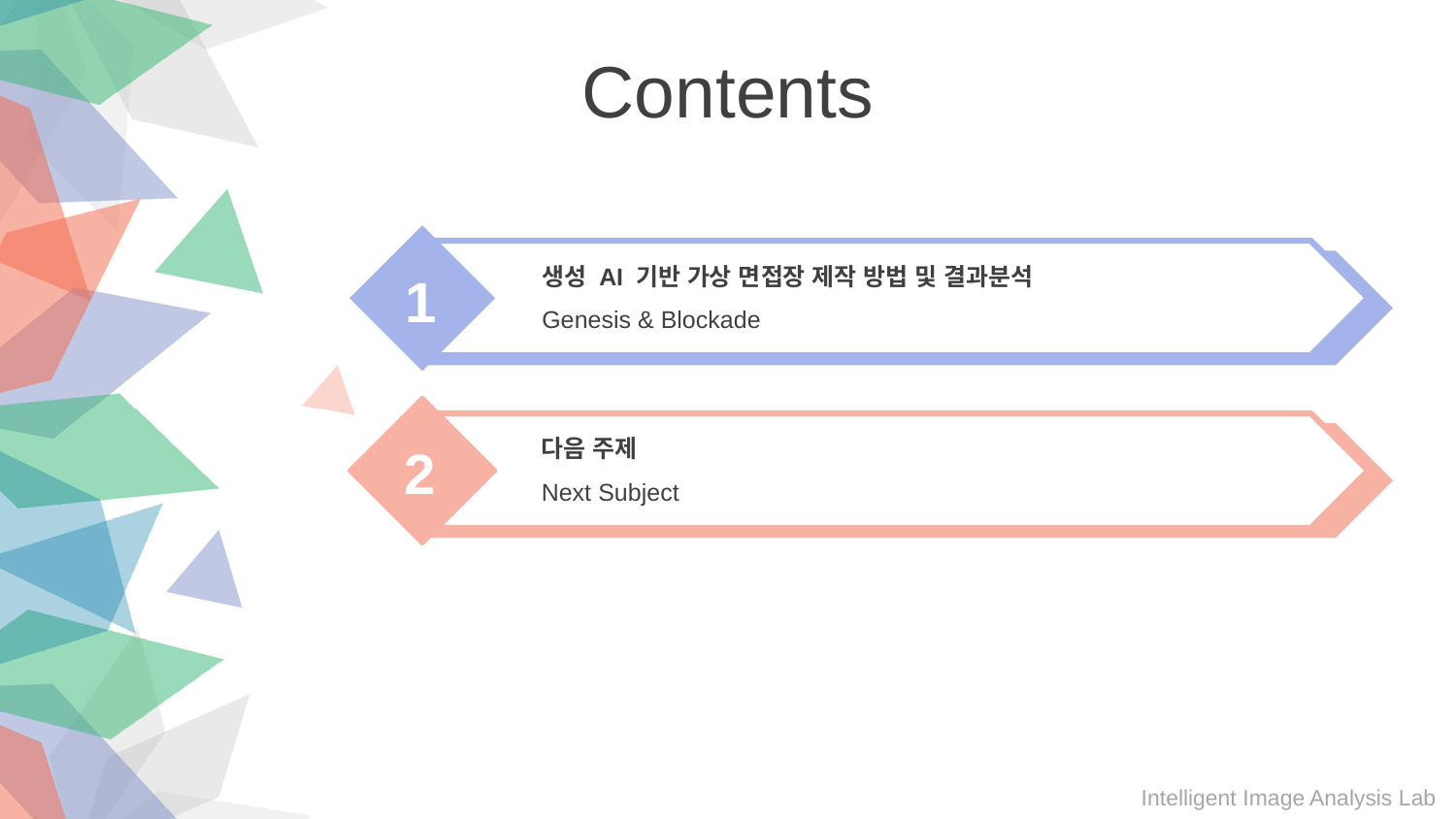

Contents

생성 AI 기반 가상 면접장 제작 방법 및 결과분석
Genesis & Blockade
1

다음 주제
Next Subject
2
4